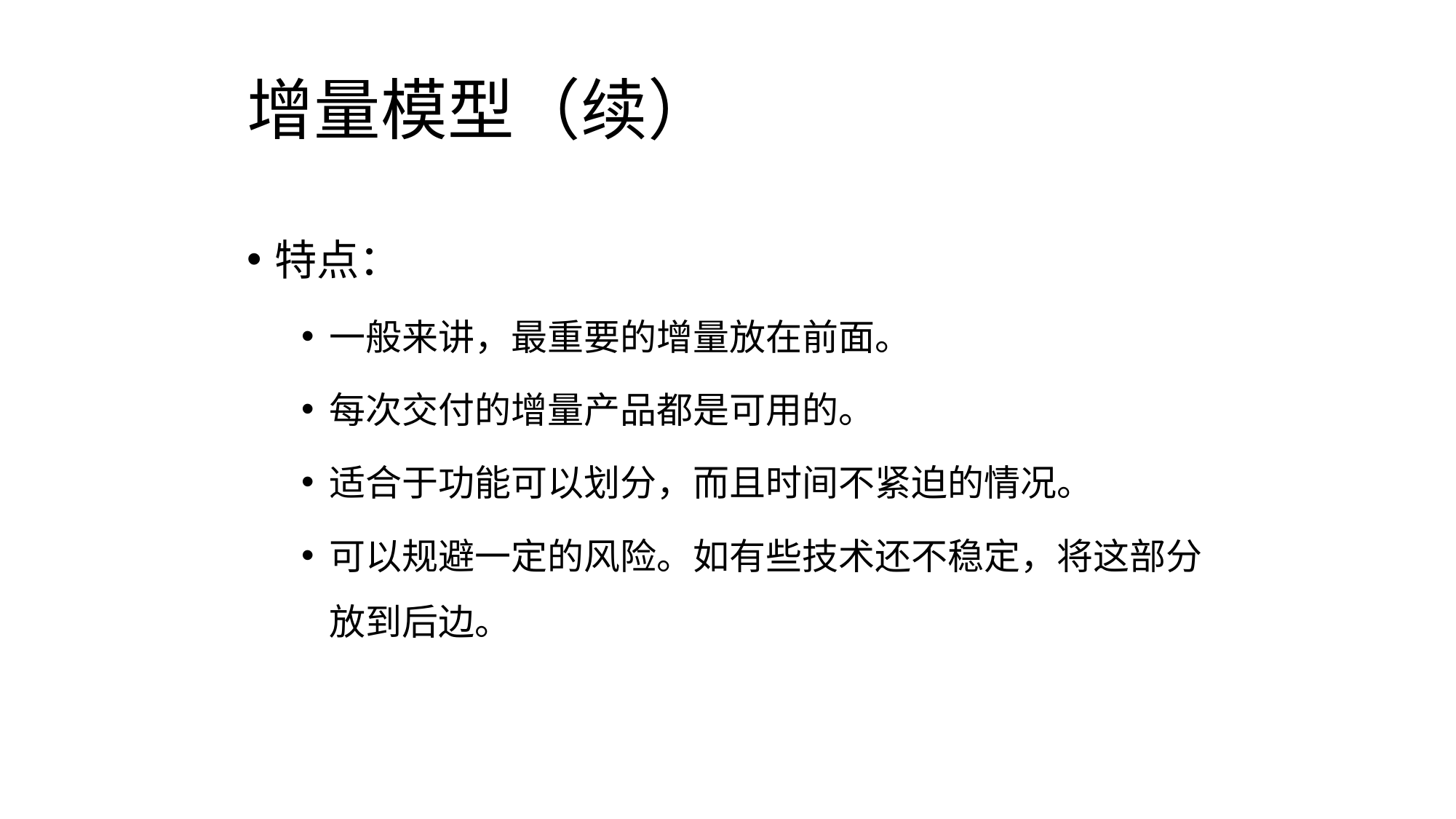

# 增量模型（续）
特点：
一般来讲，最重要的增量放在前面。
每次交付的增量产品都是可用的。
适合于功能可以划分，而且时间不紧迫的情况。
可以规避一定的风险。如有些技术还不稳定，将这部分放到后边。